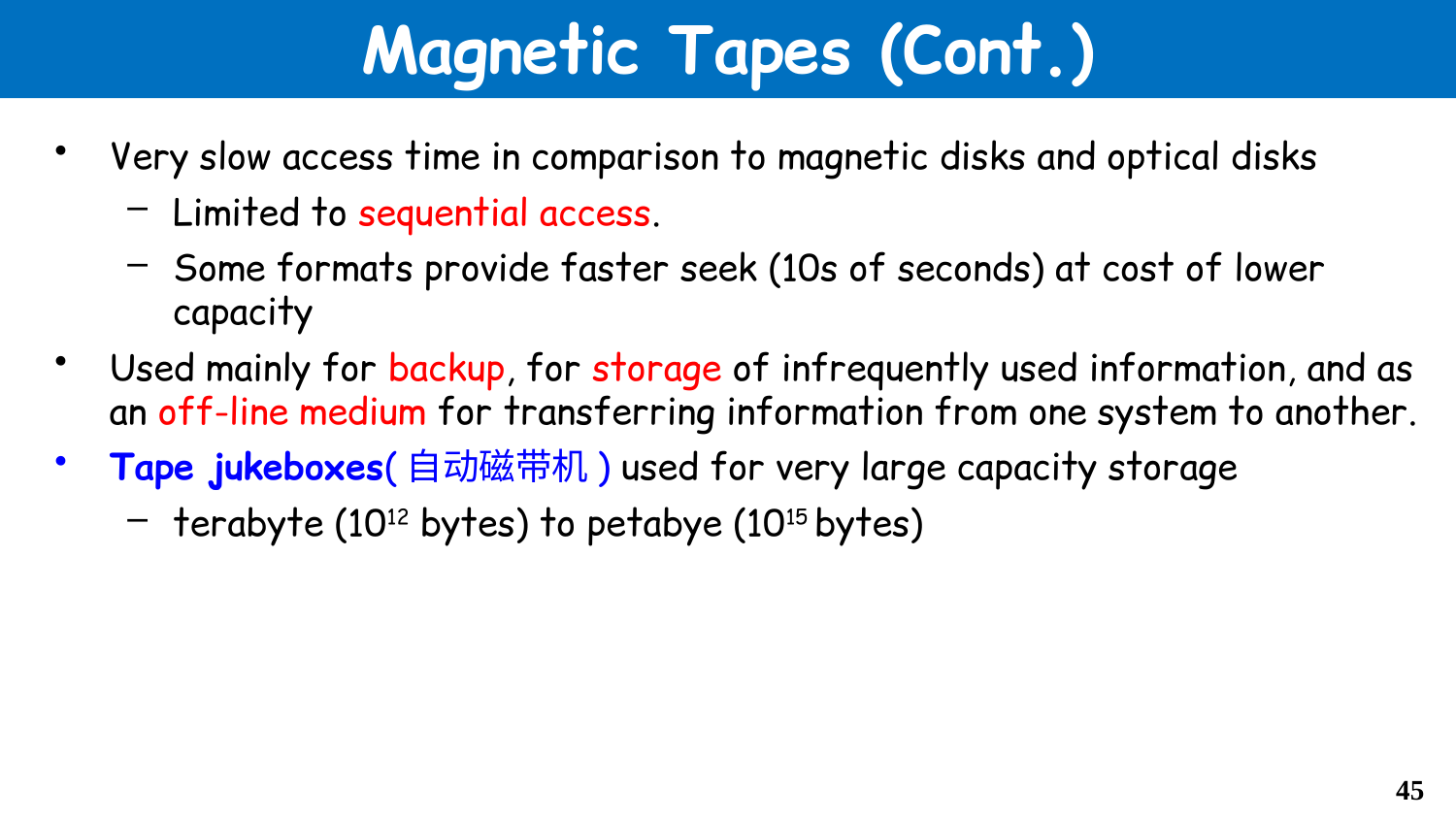

# Magnetic Tapes (Cont.)
Very slow access time in comparison to magnetic disks and optical disks
Limited to sequential access.
Some formats provide faster seek (10s of seconds) at cost of lower capacity
Used mainly for backup, for storage of infrequently used information, and as an off-line medium for transferring information from one system to another.
Tape jukeboxes(自动磁带机) used for very large capacity storage
terabyte (1012 bytes) to petabye (1015 bytes)